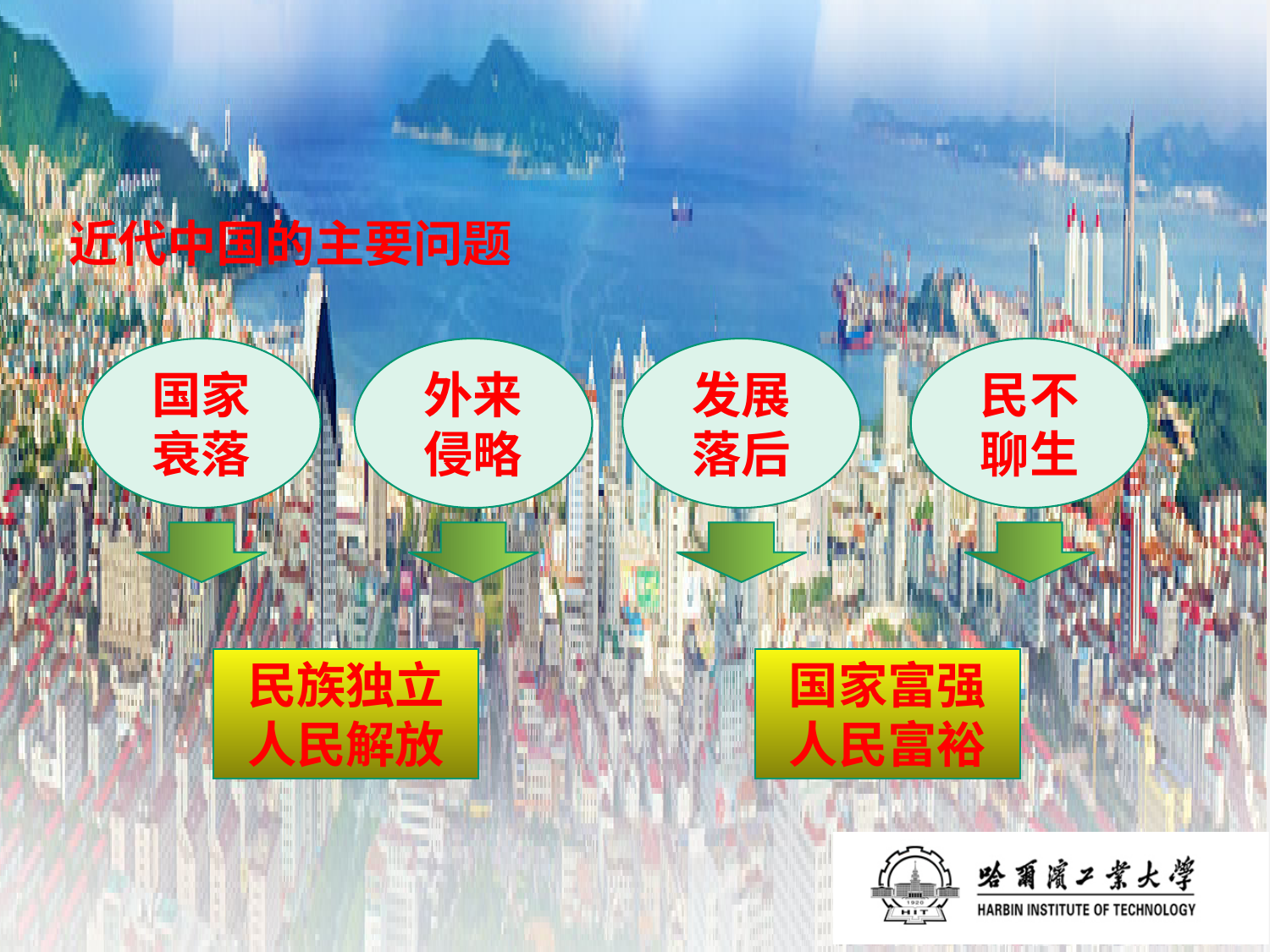

近代中国的主要问题
国家衰落
外来侵略
发展落后
民不聊生

民族独立人民解放
国家富强人民富裕